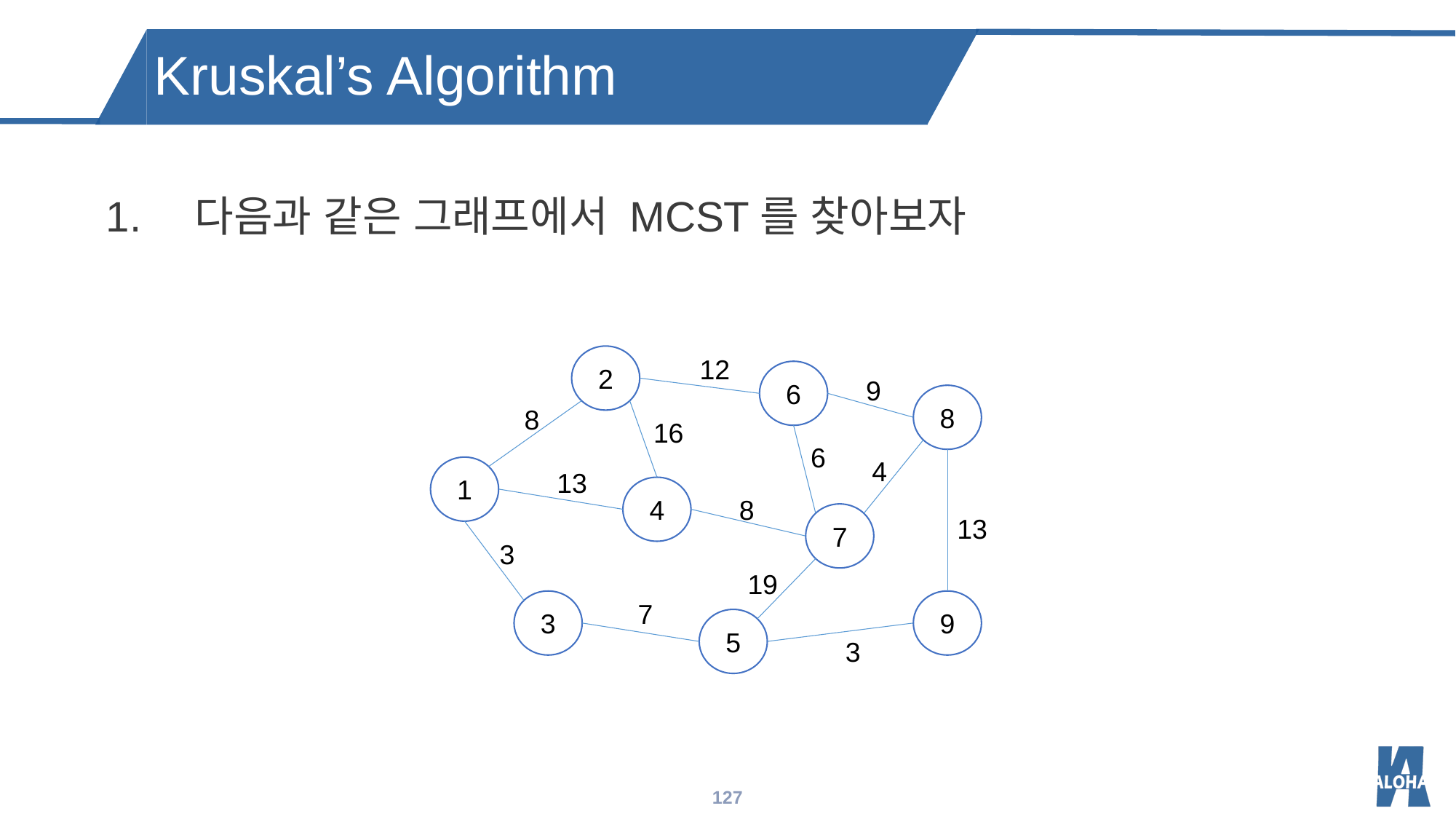

Kruskal’s Algorithm
다음과 같은 그래프에서 MCST를 찾아보자
2
6
8
1
4
7
3
9
5
12
9
8
16
6
4
13
8
13
3
19
7
3
127